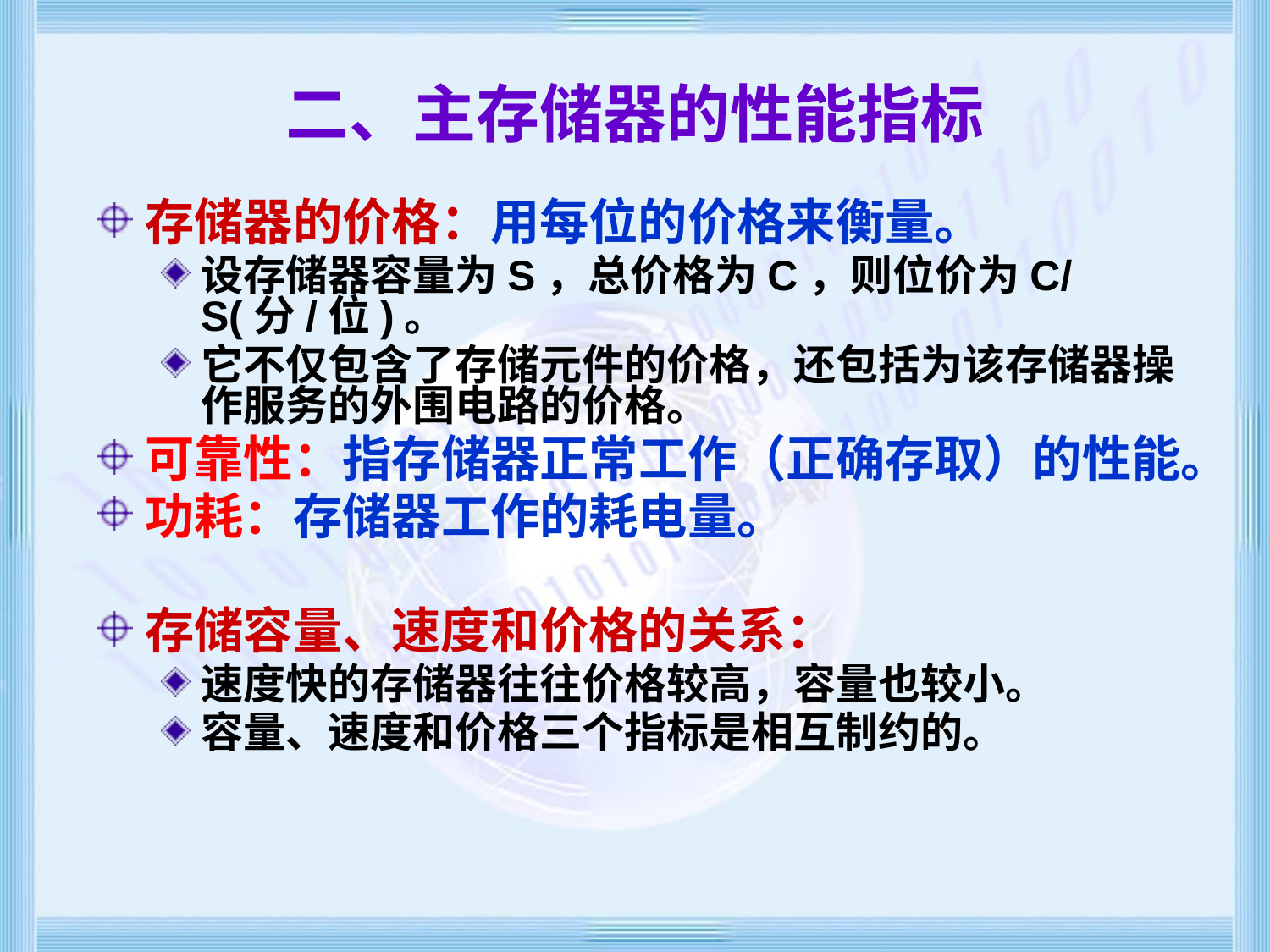

# 二、主存储器的性能指标
存储器的价格：用每位的价格来衡量。
设存储器容量为S，总价格为C，则位价为C/S(分/位)。
它不仅包含了存储元件的价格，还包括为该存储器操作服务的外围电路的价格。
可靠性：指存储器正常工作（正确存取）的性能。
功耗：存储器工作的耗电量。

存储容量、速度和价格的关系：
速度快的存储器往往价格较高，容量也较小。
容量、速度和价格三个指标是相互制约的。

16